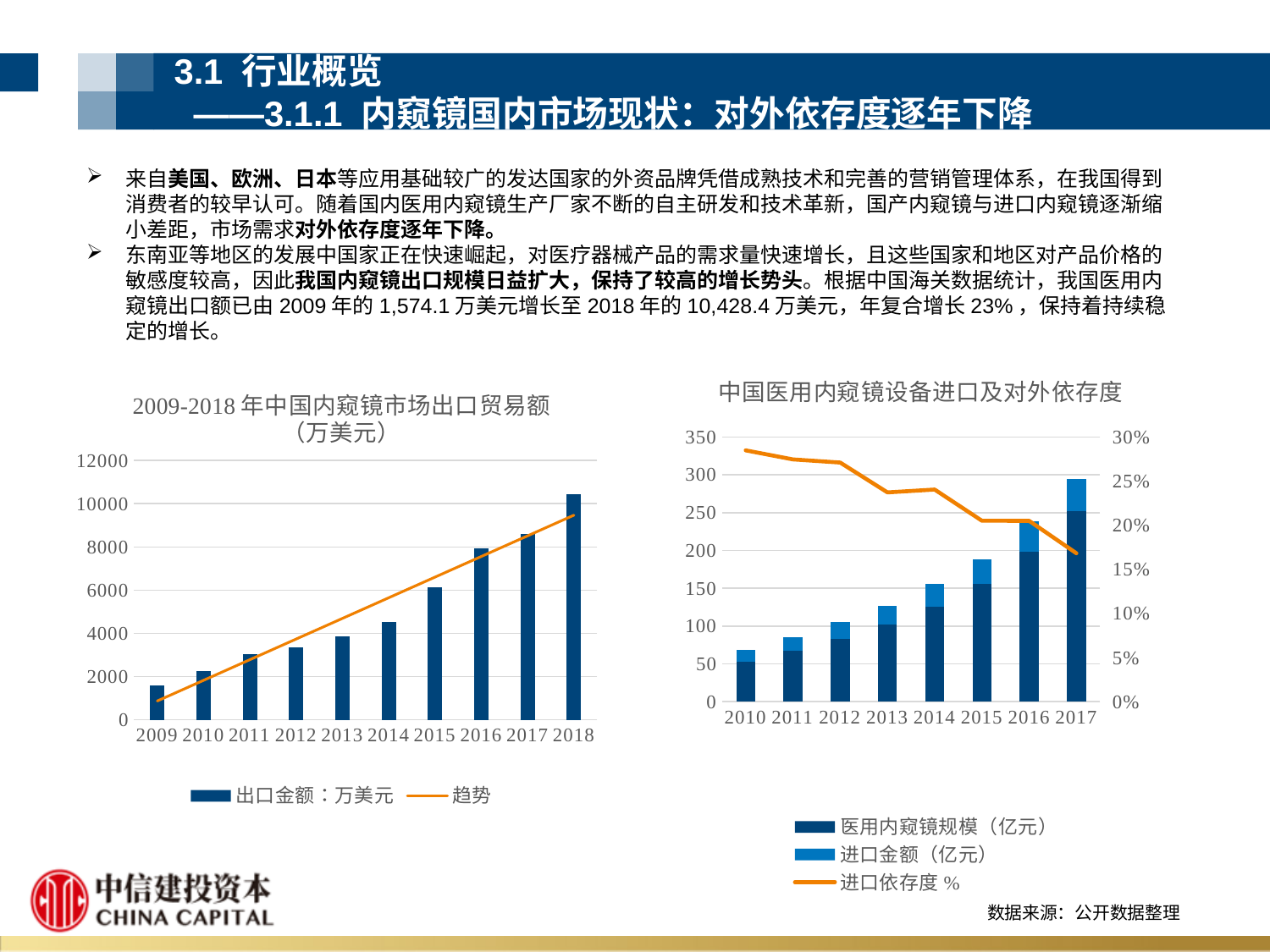

3.1 行业概览
  ——3.1.1 内窥镜国内市场现状：对外依存度逐年下降
来自美国、欧洲、日本等应用基础较广的发达国家的外资品牌凭借成熟技术和完善的营销管理体系，在我国得到消费者的较早认可。随着国内医用内窥镜生产厂家不断的自主研发和技术革新，国产内窥镜与进口内窥镜逐渐缩小差距，市场需求对外依存度逐年下降。
东南亚等地区的发展中国家正在快速崛起，对医疗器械产品的需求量快速增长，且这些国家和地区对产品价格的敏感度较高，因此我国内窥镜出口规模日益扩大，保持了较高的增长势头。根据中国海关数据统计，我国医用内窥镜出口额已由2009年的1,574.1万美元增长至2018年的10,428.4万美元，年复合增长23%，保持着持续稳定的增长。

### Chart: 中国医用内窥镜设备进口及对外依存度

| Category | 医用内窥镜规模（亿元） | 进口金额（亿元） | 进口依存度% |
|---|---|---|---|
| 2010 | 53.0 | 15.1 | 0.2849056603773585 |
| 2011 | 67.0 | 18.4 | 0.2746268656716418 |
| 2012 | 83.0 | 22.5 | 0.2710843373493976 |
| 2013 | 102.0 | 24.2 | 0.2372549019607843 |
| 2014 | 126.0 | 30.3 | 0.24047619047619048 |
| 2015 | 156.0 | 32.0 | 0.20512820512820512 |
| 2016 | 198.0 | 40.6 | 0.20505050505050507 |
| 2017 | 252.0 | 42.4 | 0.16825396825396824 |

### Chart: 2009-2018年中国内窥镜市场出口贸易额
（万美元）

| Category | 出口金额：万美元 |
|---|---|
| 2009 | 1574.1 |
| 2010 | 2261.7 |
| 2011 | 3039.7 |
| 2012 | 3343.9 |
| 2013 | 3856.5 |
| 2014 | 4515.2 |
| 2015 | 6137.9 |
| 2016 | 7933.6 |
| 2017 | 8609.6 |
| 2018 | 10428.4 |
数据来源：公开数据整理